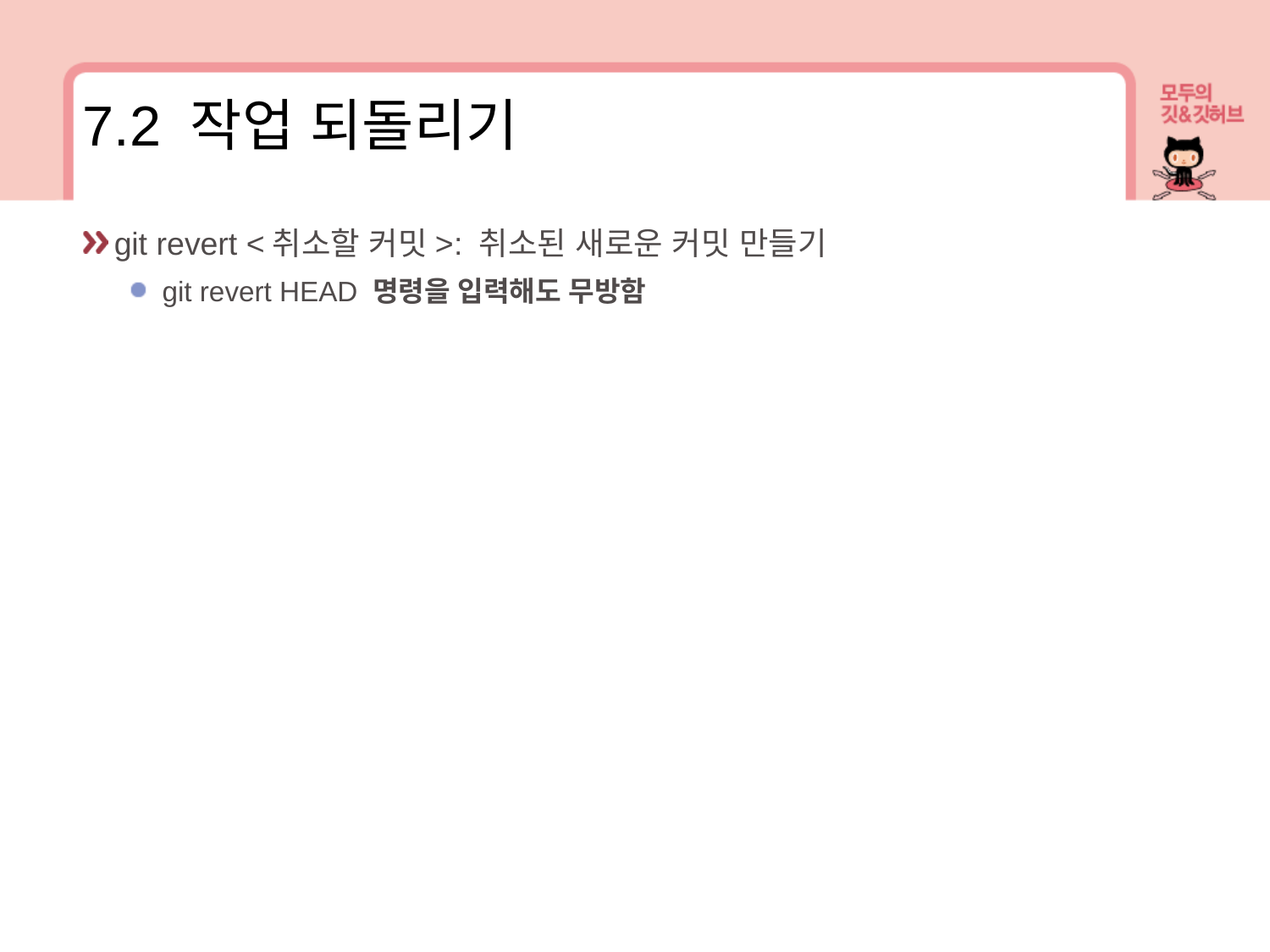

7.2 작업 되돌리기
git revert <취소할 커밋>: 취소된 새로운 커밋 만들기
git revert HEAD 명령을 입력해도 무방함